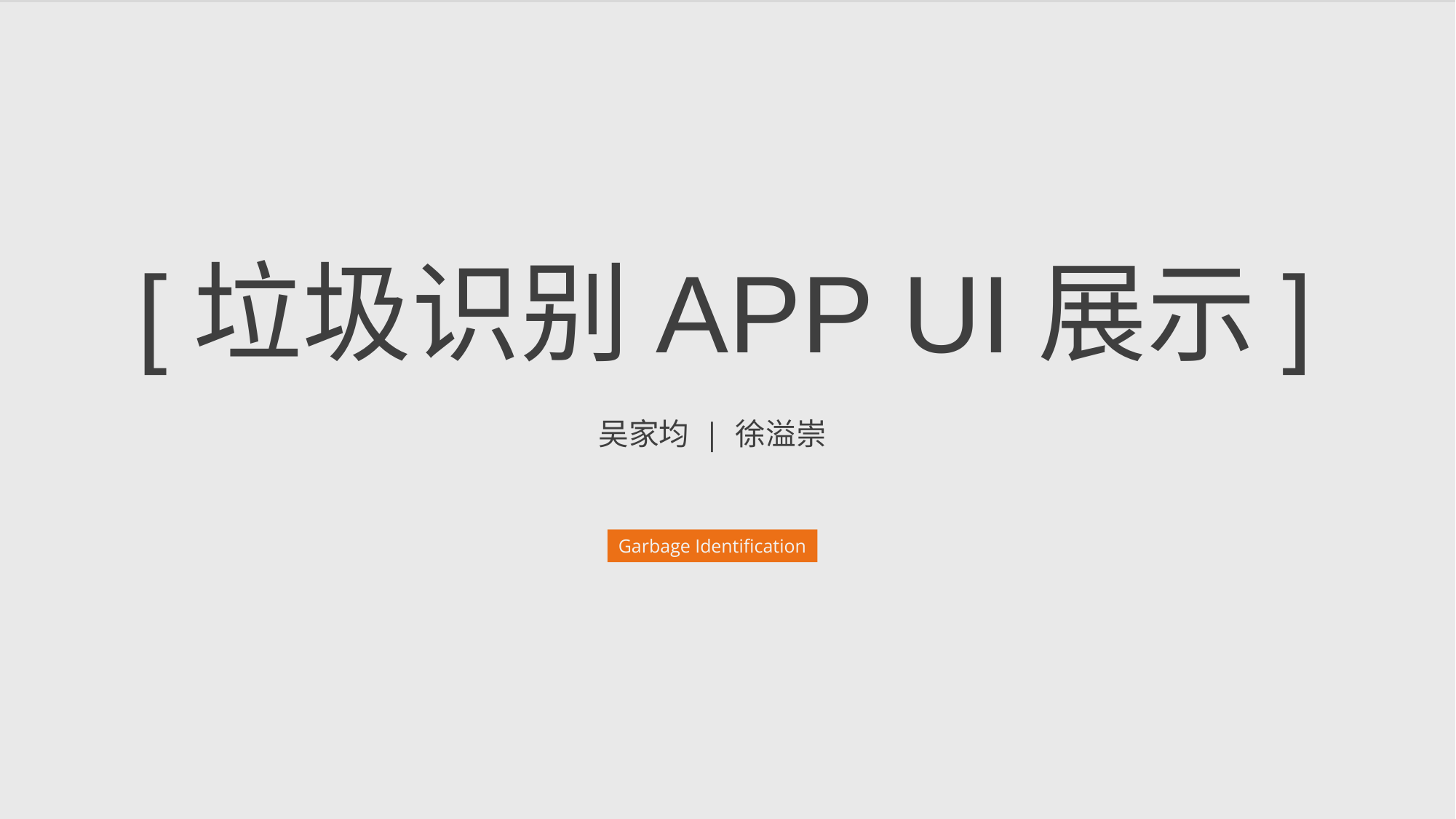

[垃圾识别APP UI展示]
吴家均 | 徐溢崇
Garbage Identification